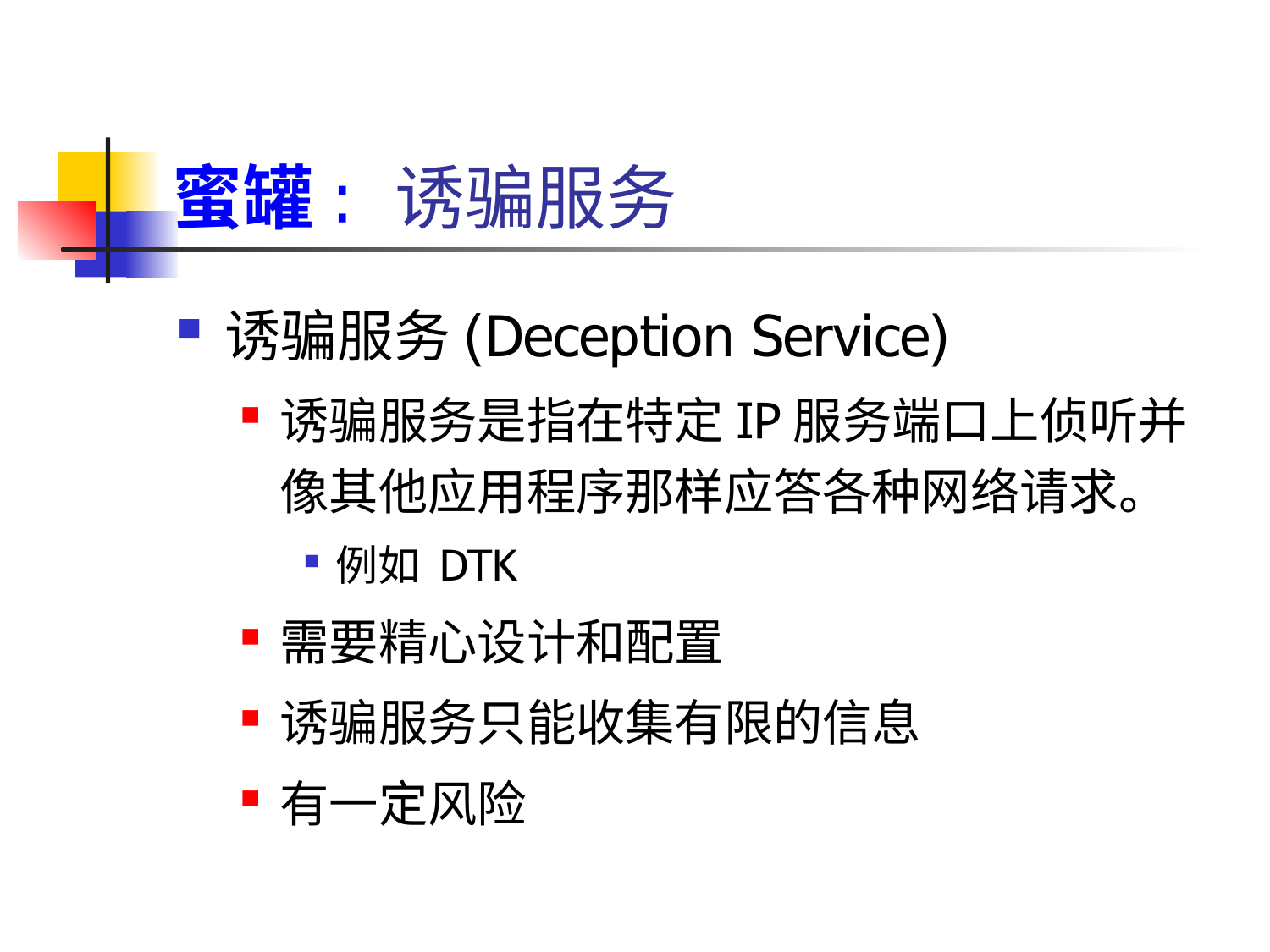

# 蜜罐: 诱骗服务
诱骗服务(Deception Service)
诱骗服务是指在特定IP服务端口上侦听并像其他应用程序那样应答各种网络请求。
例如 DTK
需要精心设计和配置
诱骗服务只能收集有限的信息
有一定风险